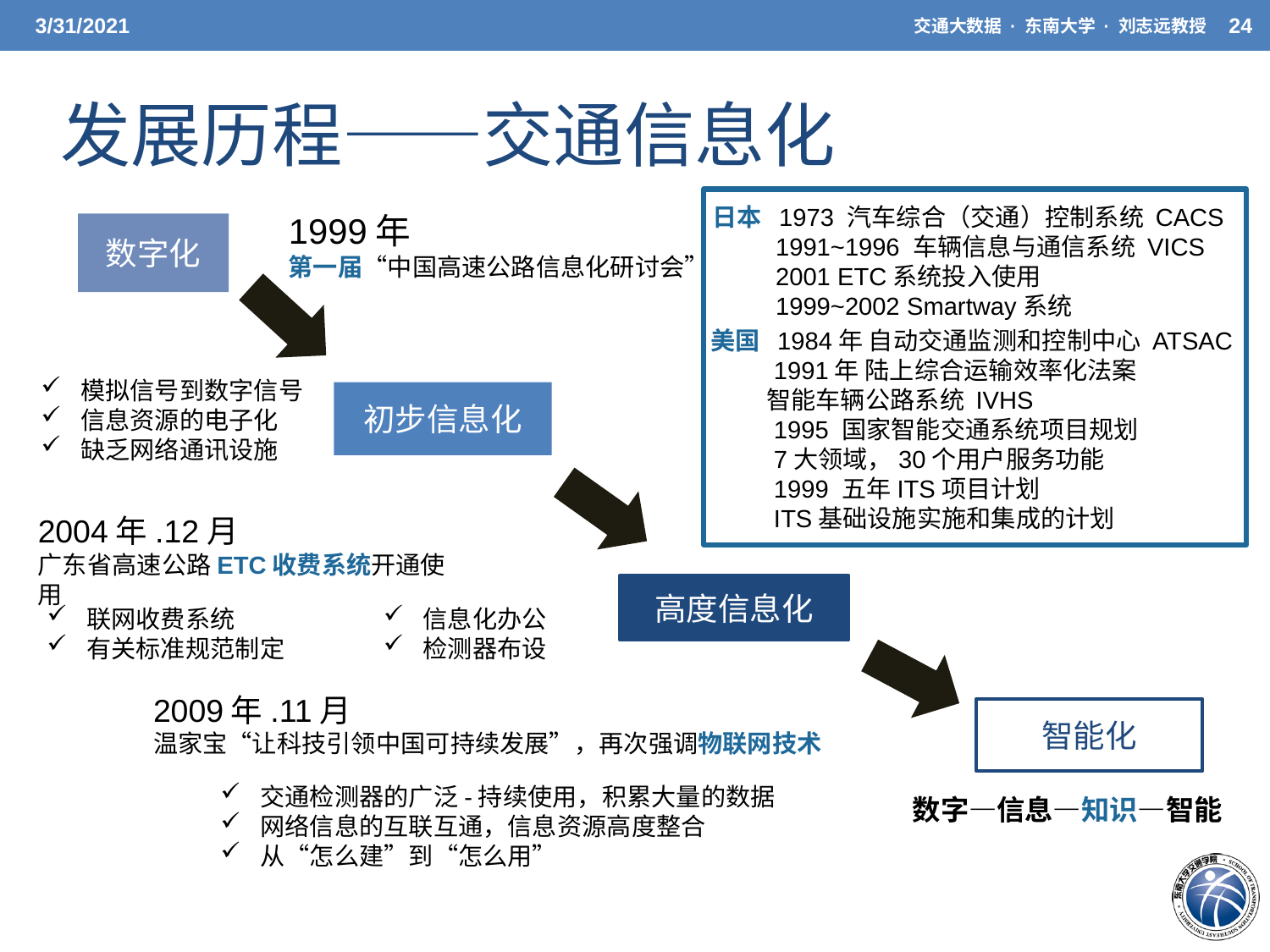

3/31/2021
交通大数据 · 东南大学 · 刘志远教授
24
发展历程——交通信息化

日本  1973 汽车综合（交通）控制系统 CACS
         1991~1996 车辆信息与通信系统 VICS
         2001 ETC系统投入使用
         1999~2002 Smartway系统
美国  1984年 自动交通监测和控制中心 ATSAC
         1991年 陆上综合运输效率化法案
         智能车辆公路系统 IVHS
         1995 国家智能交通系统项目规划
         7大领域，30个用户服务功能
         1999 五年ITS项目计划
         ITS基础设施实施和集成的计划

1999年
第一届“中国高速公路信息化研讨会”
数字化

模拟信号到数字信号
信息资源的电子化
缺乏网络通讯设施
初步信息化

2004年.12月
广东省高速公路ETC收费系统开通使用
高度信息化
信息化办公
检测器布设
联网收费系统
有关标准规范制定

2009年.11月
温家宝“让科技引领中国可持续发展”，再次强调物联网技术
智能化
交通检测器的广泛-持续使用，积累大量的数据
网络信息的互联互通，信息资源高度整合
从“怎么建”到“怎么用”
数字—信息—知识—智能